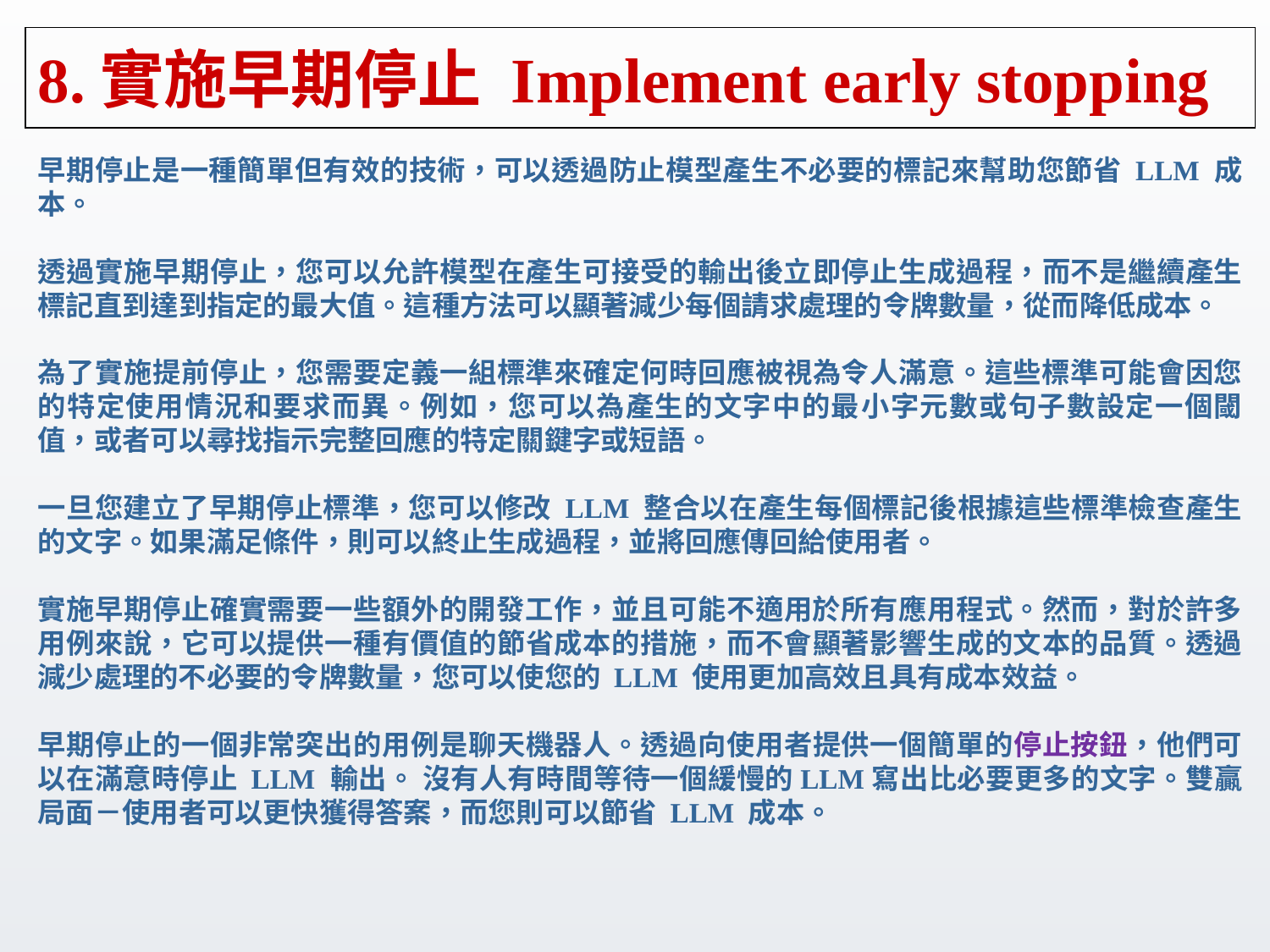

# 8.實施早期停止 Implement early stopping
早期停止是一種簡單但有效的技術，可以透過防止模型產生不必要的標記來幫助您節省 LLM 成本。

透過實施早期停止，您可以允許模型在產生可接受的輸出後立即停止生成過程，而不是繼續產生標記直到達到指定的最大值。這種方法可以顯著減少每個請求處理的令牌數量，從而降低成本。

為了實施提前停止，您需要定義一組標準來確定何時回應被視為令人滿意。這些標準可能會因您的特定使用情況和要求而異。例如，您可以為產生的文字中的最小字元數或句子數設定一個閾值，或者可以尋找指示完整回應的特定關鍵字或短語。

一旦您建立了早期停止標準，您可以修改 LLM 整合以在產生每個標記後根據這些標準檢查產生的文字。如果滿足條件，則可以終止生成過程，並將回應傳回給使用者。

實施早期停止確實需要一些額外的開發工作，並且可能不適用於所有應用程式。然而，對於許多用例來說，它可以提供一種有價值的節省成本的措施，而不會顯著影響生成的文本的品質。透過減少處理的不必要的令牌數量，您可以使您的 LLM 使用更加高效且具有成本效益。

早期停止的一個非常突出的用例是聊天機器人。透過向使用者提供一個簡單的停止按鈕，他們可以在滿意時停止 LLM 輸出。 沒有人有時間等待一個緩慢的LLM寫出比必要更多的文字。雙贏局面－使用者可以更快獲得答案，而您則可以節省 LLM 成本。